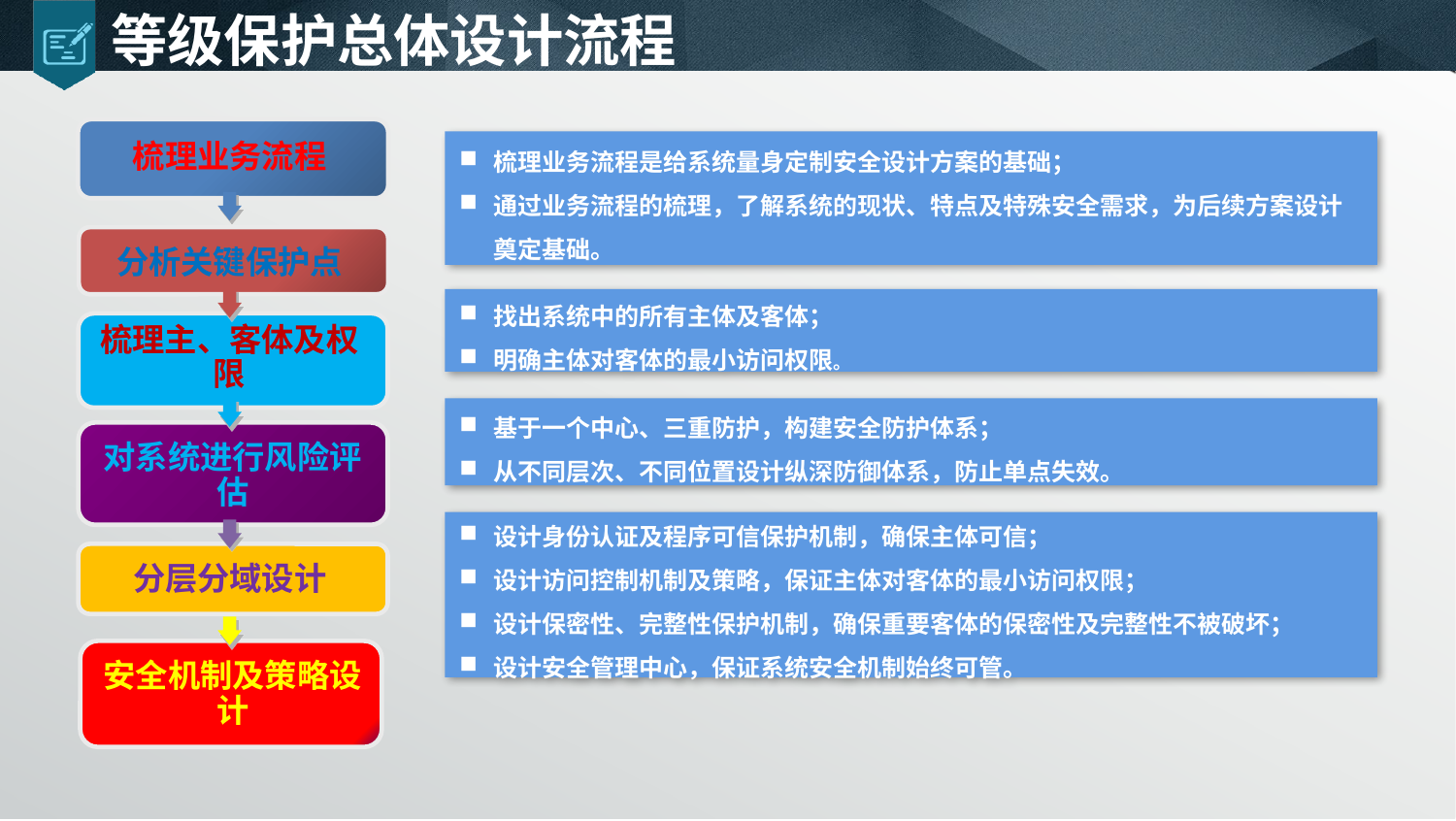

# 等级保护总体设计流程

梳理业务流程是给系统量身定制安全设计方案的基础；
通过业务流程的梳理，了解系统的现状、特点及特殊安全需求，为后续方案设计奠定基础。
梳理业务流程

分析关键保护点
找出系统中的所有主体及客体；
明确主体对客体的最小访问权限。

梳理主、客体及权限
基于一个中心、三重防护，构建安全防护体系；
从不同层次、不同位置设计纵深防御体系，防止单点失效。

对系统进行风险评估
设计身份认证及程序可信保护机制，确保主体可信；
设计访问控制机制及策略，保证主体对客体的最小访问权限；
设计保密性、完整性保护机制，确保重要客体的保密性及完整性不被破坏；
设计安全管理中心，保证系统安全机制始终可管。

分层分域设计

安全机制及策略设计